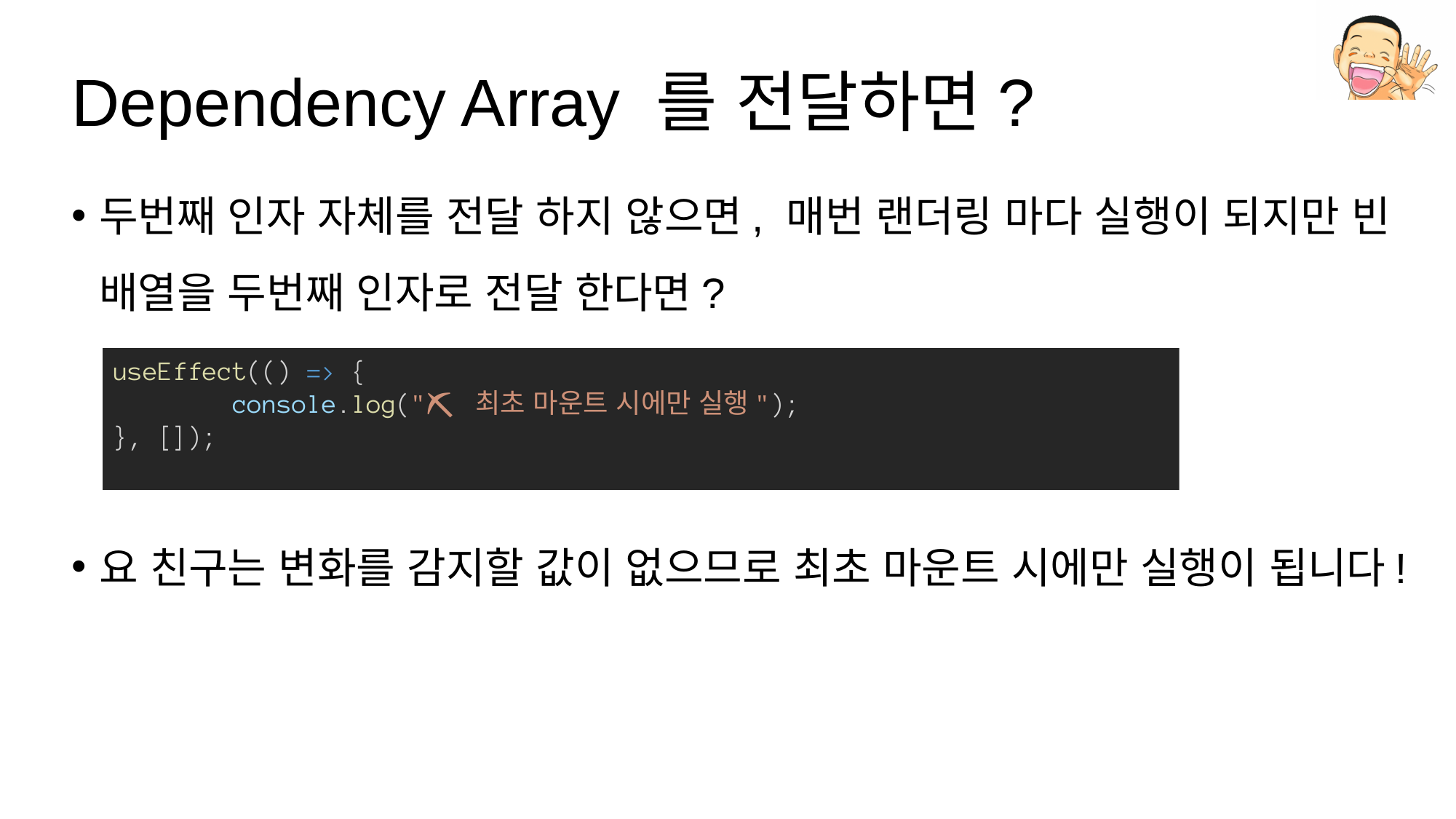

# Dependency Array 를 전달하면?
두번째 인자 자체를 전달 하지 않으면, 매번 랜더링 마다 실행이 되지만 빈 배열을 두번째 인자로 전달 한다면?

요 친구는 변화를 감지할 값이 없으므로 최초 마운트 시에만 실행이 됩니다!
useEffect(() => {
        console.log("⛏ 최초 마운트 시에만 실행");
}, []);